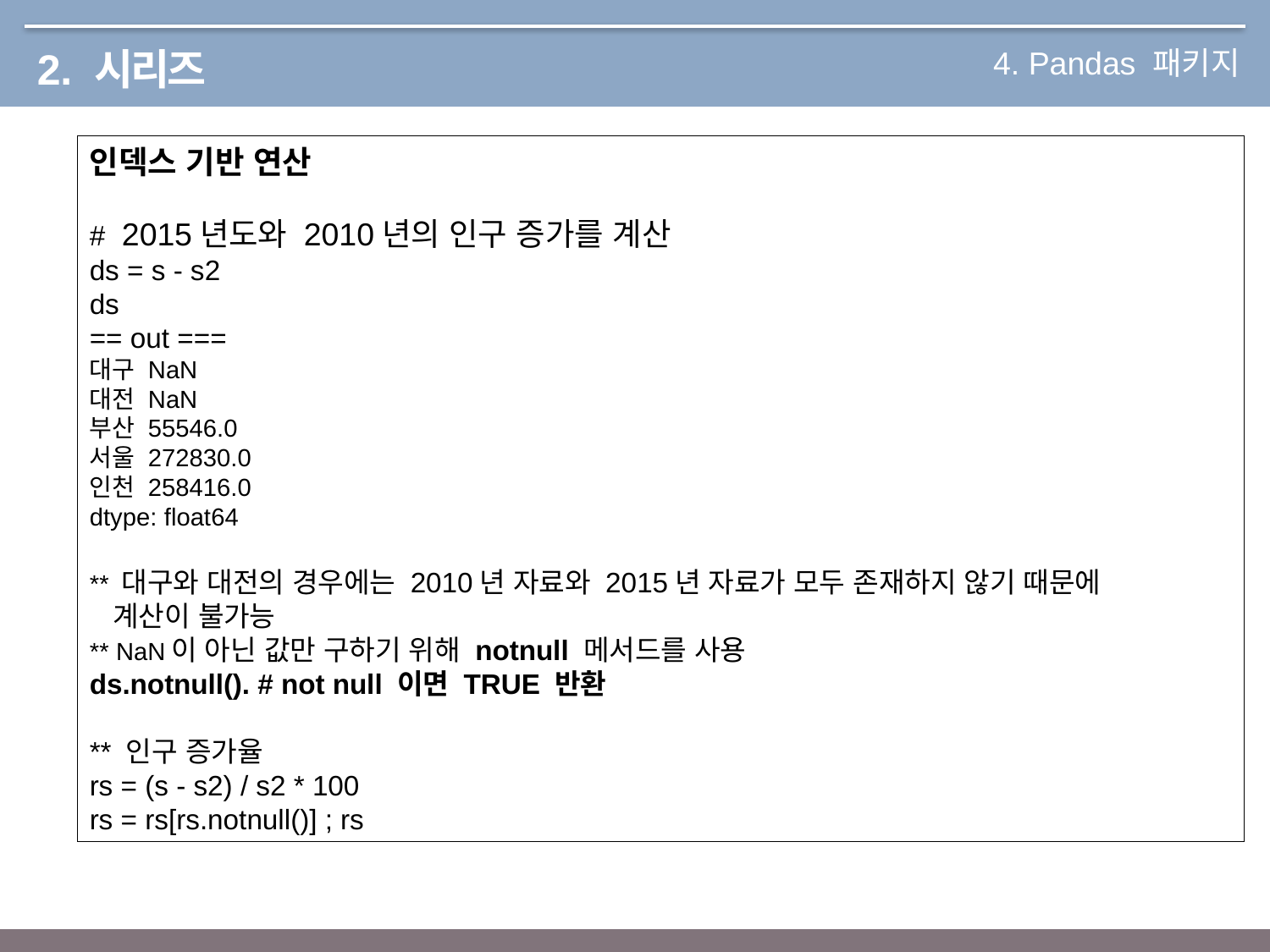

4. Pandas 패키지
2. 시리즈
인덱스 기반 연산

#  2015년도와 2010년의 인구 증가를 계산
ds = s - s2
ds
== out ===
대구 NaN
대전 NaN
부산 55546.0
서울 272830.0
인천 258416.0
dtype: float64

** 대구와 대전의 경우에는 2010년 자료와 2015년 자료가 모두 존재하지 않기 때문에
   계산이 불가능
** NaN이 아닌 값만 구하기 위해 notnull 메서드를 사용
ds.notnull(). # not null 이면 TRUE 반환

** 인구 증가율
rs = (s - s2) / s2 * 100
rs = rs[rs.notnull()] ; rs